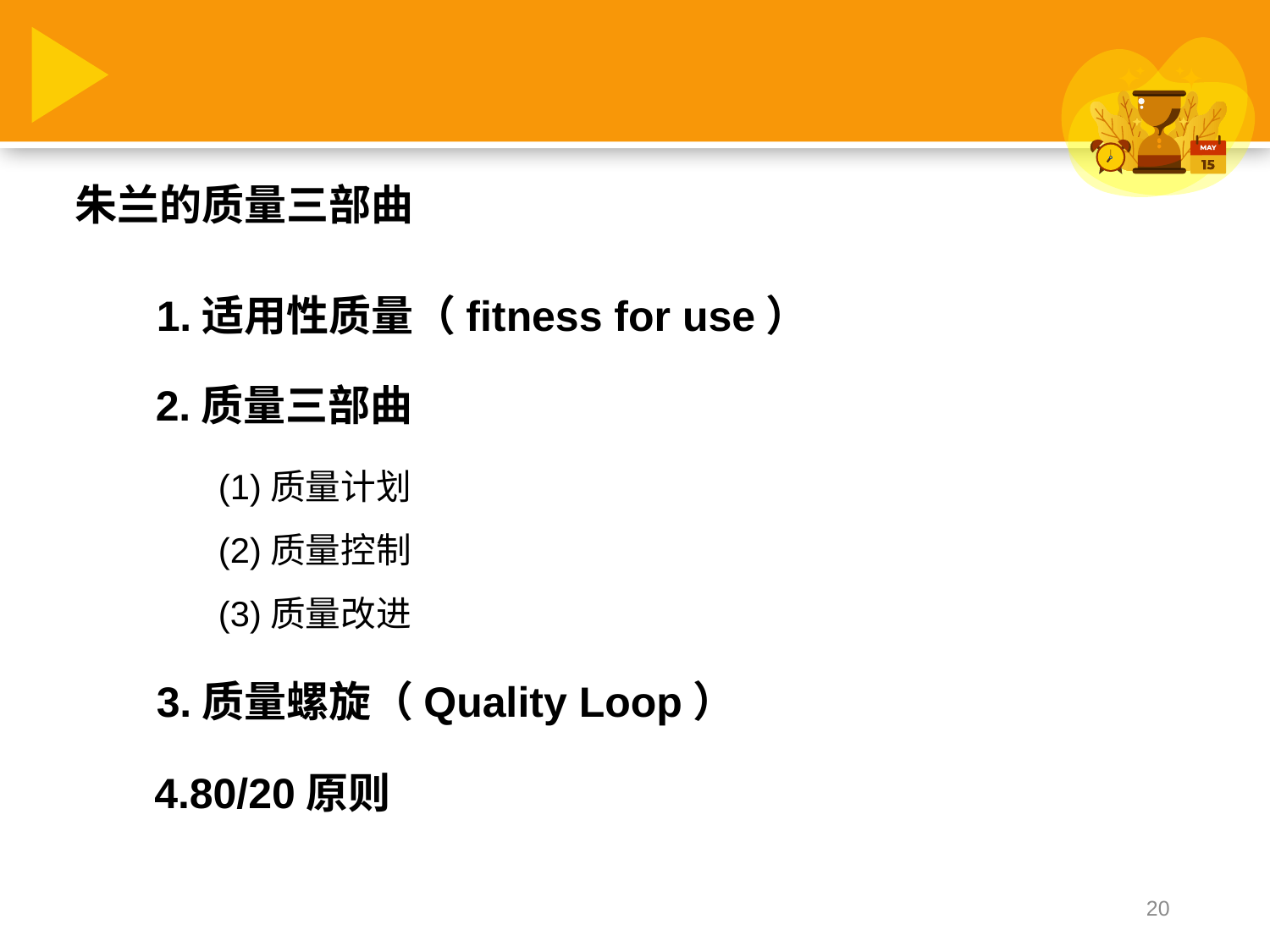

朱兰的质量三部曲
1.适用性质量（fitness for use）
2.质量三部曲
(1)质量计划
(2)质量控制
(3)质量改进
3.质量螺旋（Quality Loop）
4.80/20原则
20